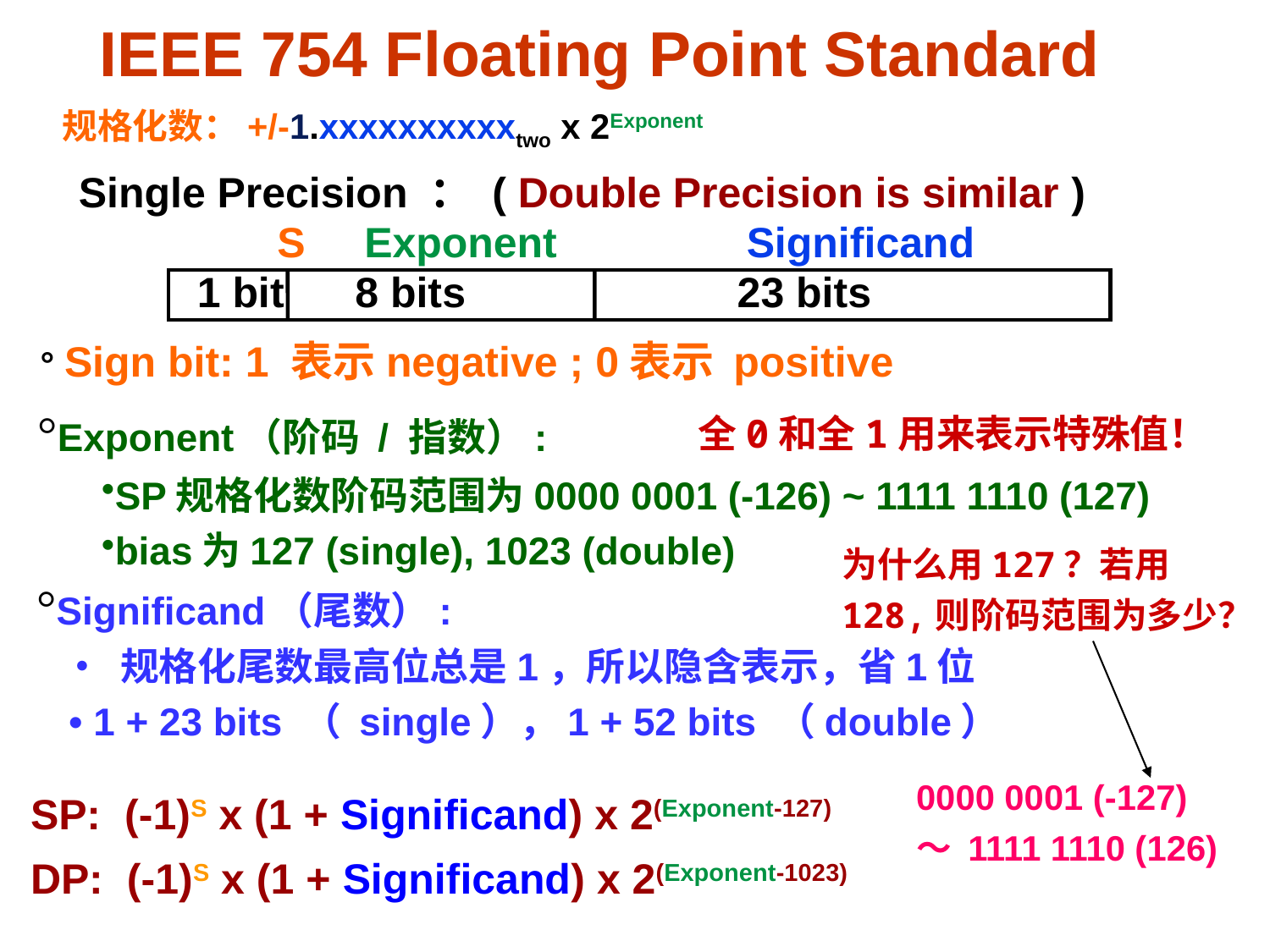

# IEEE 754 Floating Point Standard
规格化数：+/-1.xxxxxxxxxxtwo x 2Exponent

Single Precision ： ( Double Precision is similar )
		  S     Exponent                Significand
          1 bit      8 bits                       23 bits

° Sign bit: 1 表示negative ; 0表示 positive
°Exponent（阶码 / 指数）:
SP规格化数阶码范围为0000 0001 (-126) ~ 1111 1110 (127)
bias为127 (single), 1023 (double)
全0和全1用来表示特殊值！
为什么用127？若用128,则阶码范围为多少？
°Significand（尾数）:
   • 规格化尾数最高位总是1，所以隐含表示，省1位
   • 1 + 23 bits （ single），1 + 52 bits （double）

0000 0001 (-127) ～ 1111 1110 (126)
SP:  (-1)S x (1 + Significand) x 2(Exponent-127)
DP:  (-1)S x (1 + Significand) x 2(Exponent-1023)